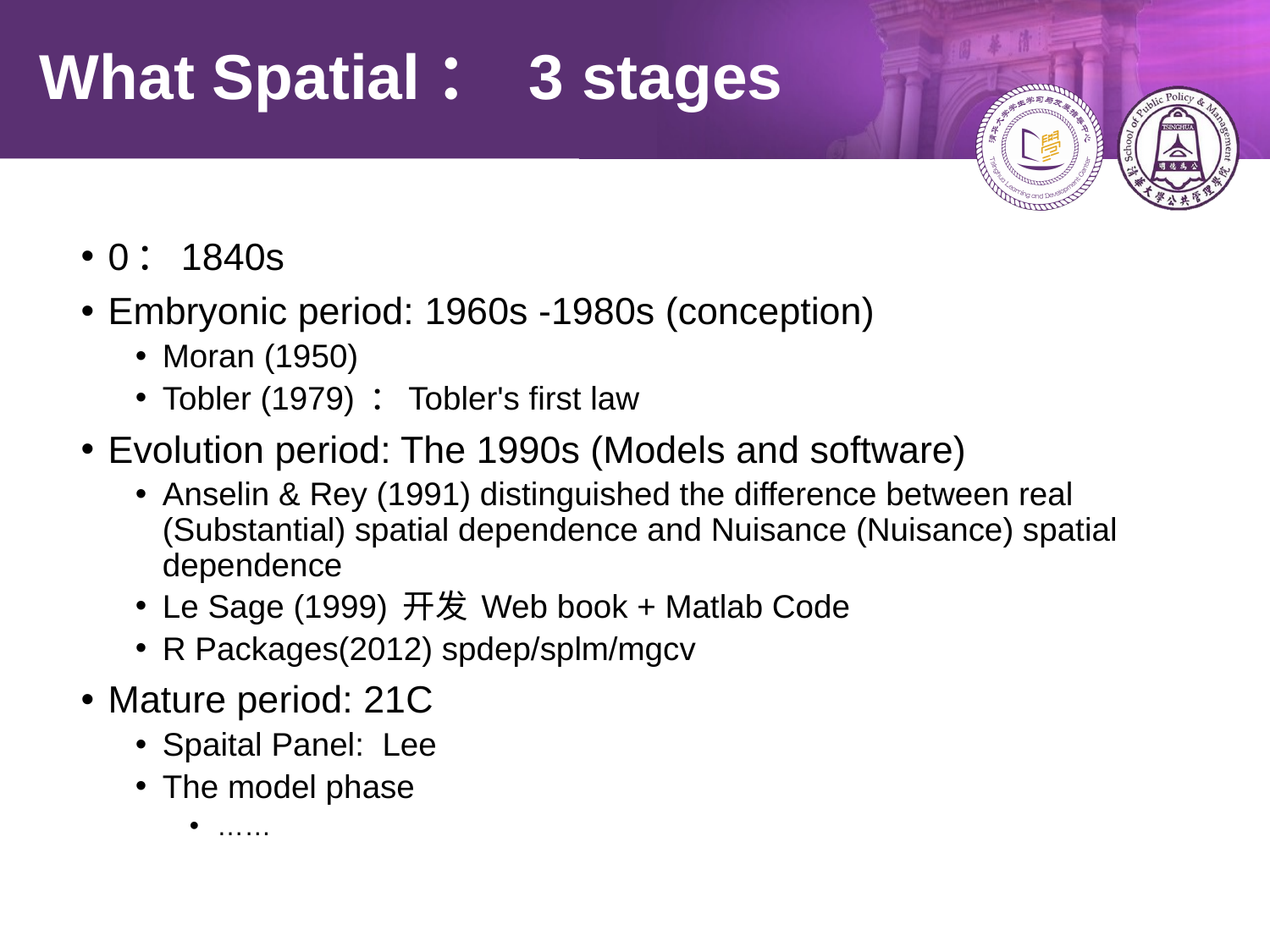

# What Spatial： 3 stages
0：1840s
Embryonic period: 1960s -1980s (conception)
Moran (1950)
Tobler (1979) ：Tobler's first law
Evolution period: The 1990s (Models and software)
Anselin & Rey (1991) distinguished the difference between real (Substantial) spatial dependence and Nuisance (Nuisance) spatial dependence
Le Sage (1999) 开发 Web book + Matlab Code
R Packages(2012) spdep/splm/mgcv
Mature period: 21C
Spaital Panel:  Lee
The model phase
……